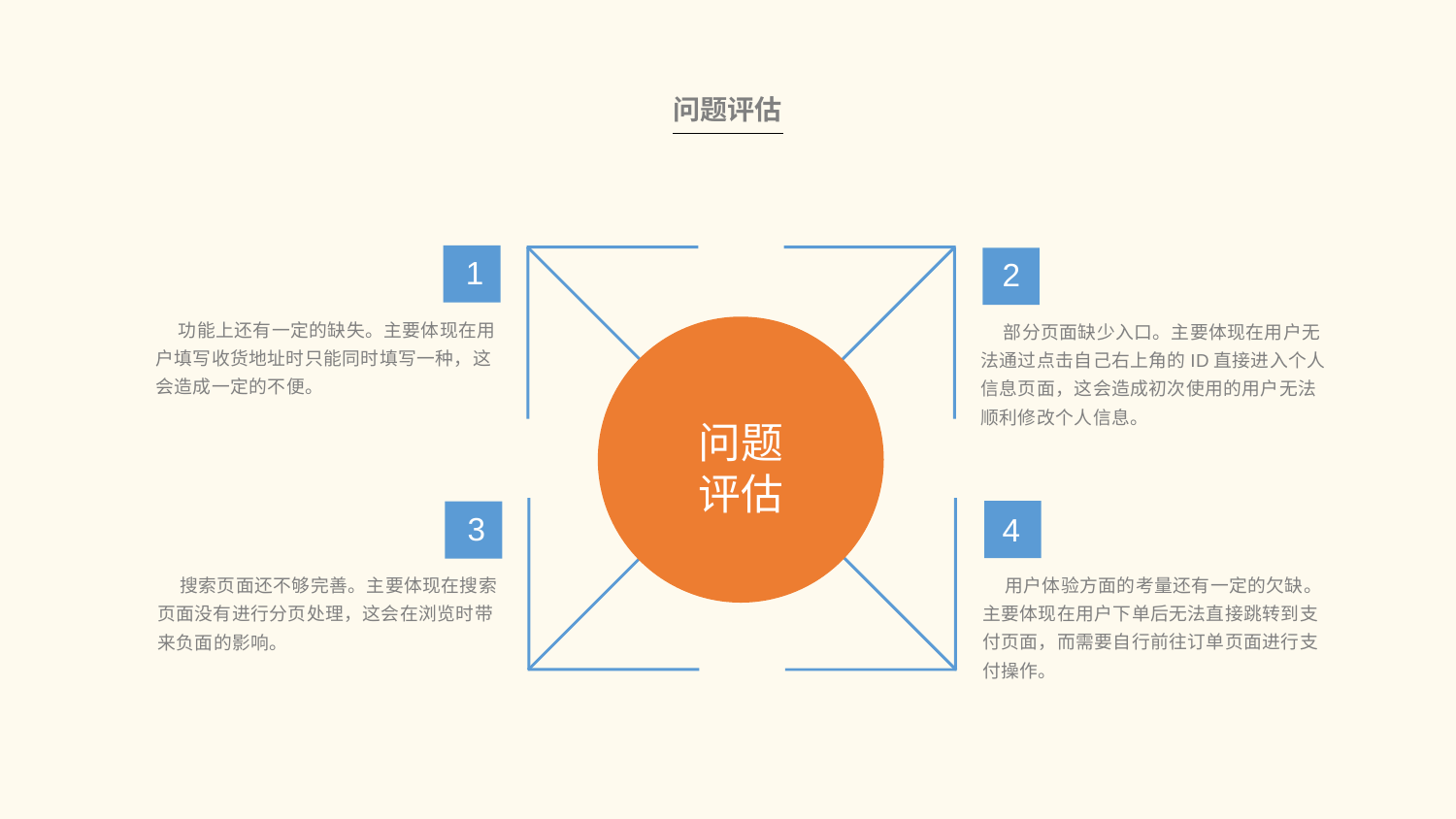

问题评估

1
    功能上还有一定的缺失。主要体现在用户填写收货地址时只能同时填写一种，这会造成一定的不便。

2
    部分页面缺少入口。主要体现在用户无法通过点击自己右上角的ID直接进入个人信息页面，这会造成初次使用的用户无法顺利修改个人信息。

问题 评估

4
    用户体验方面的考量还有一定的欠缺。主要体现在用户下单后无法直接跳转到支付页面，而需要自行前往订单页面进行支付操作。

3
    搜索页面还不够完善。主要体现在搜索页面没有进行分页处理，这会在浏览时带来负面的影响。
36